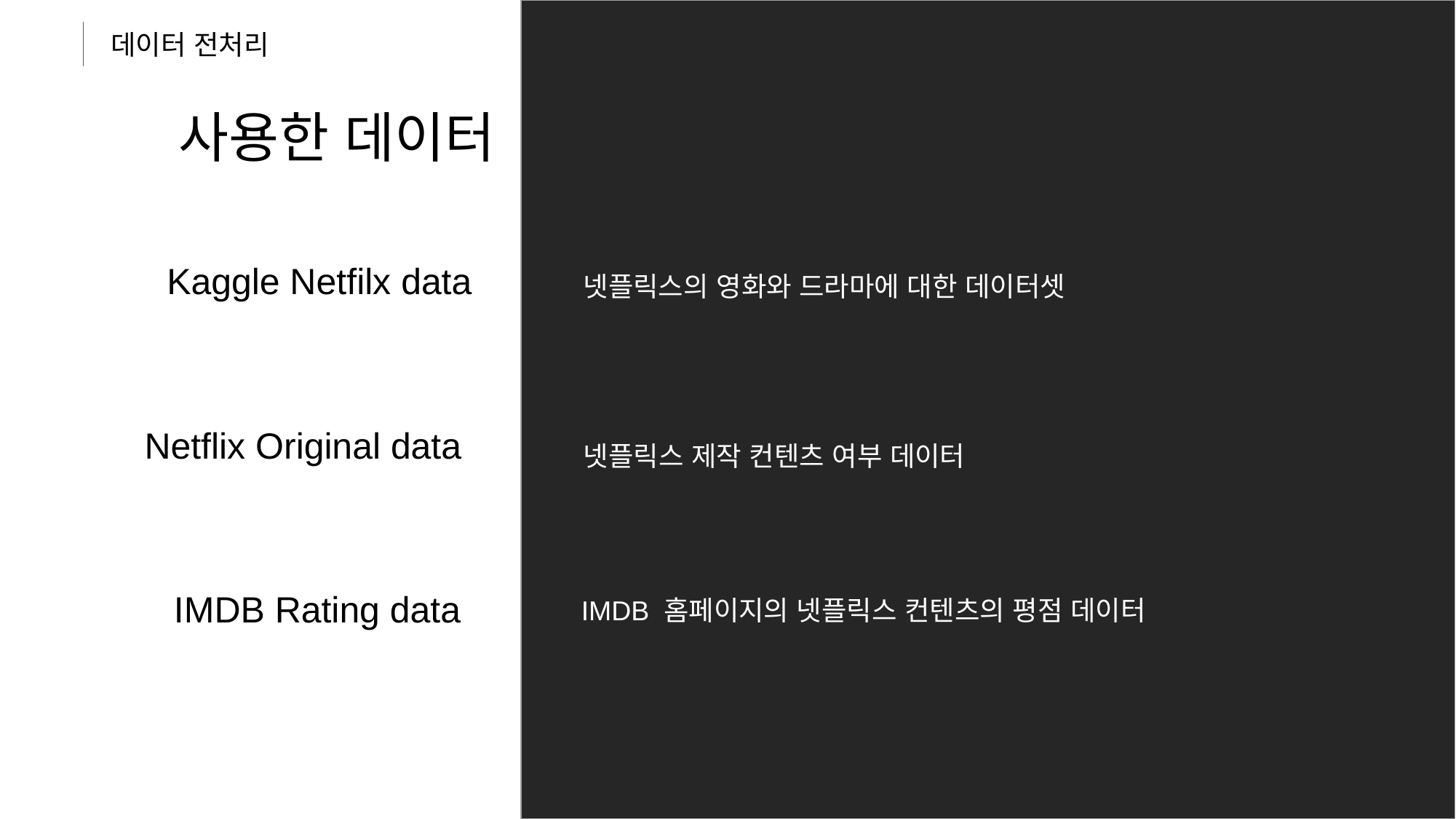

데이터 전처리
사용한 데이터
Kaggle Netfilx data
넷플릭스의 영화와 드라마에 대한 데이터셋
Netflix Original data
넷플릭스 제작 컨텐츠 여부 데이터

IMDB Rating data
IMDB 홈페이지의 넷플릭스 컨텐츠의 평점 데이터